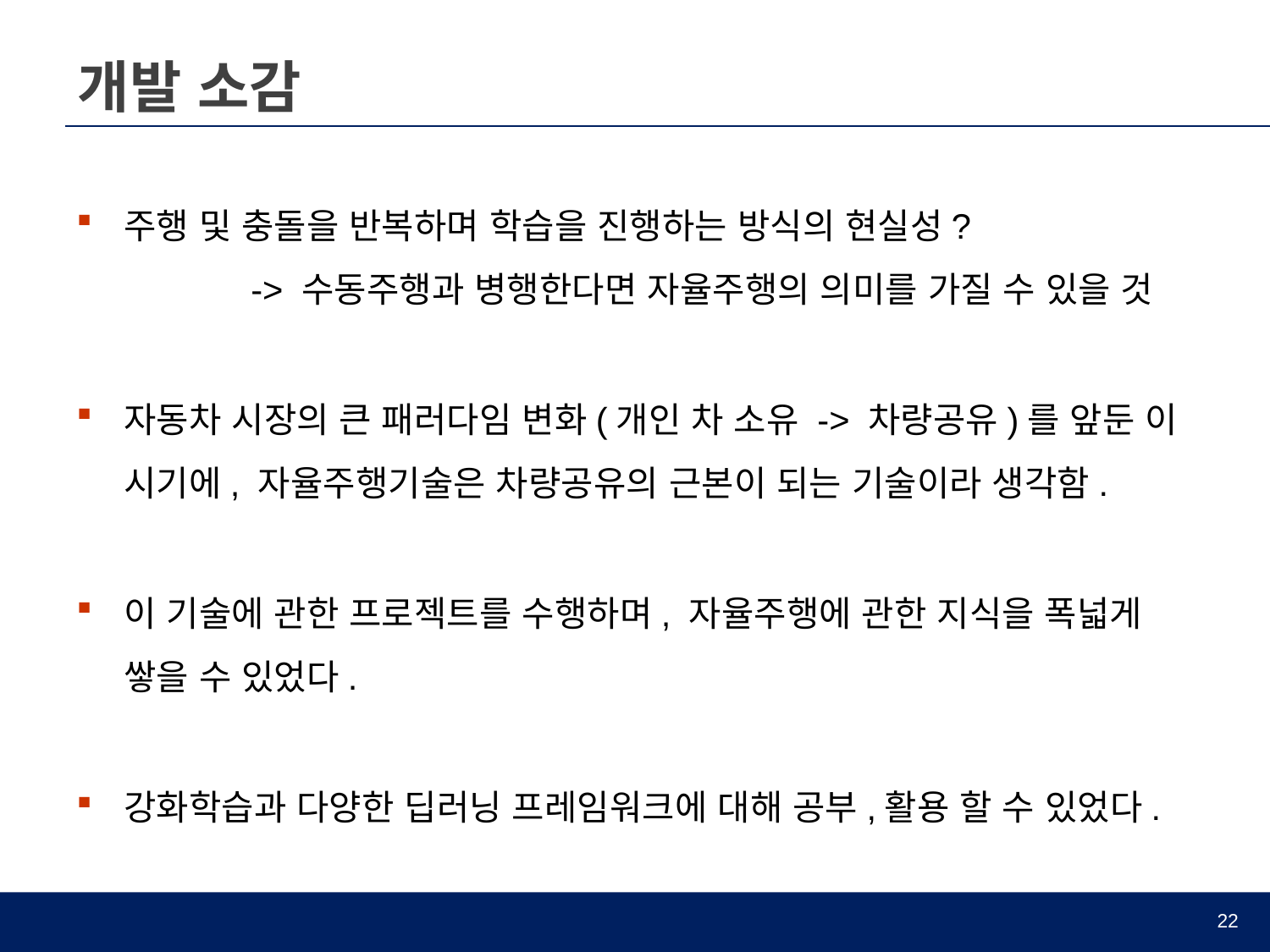

# 개발 소감
주행 및 충돌을 반복하며 학습을 진행하는 방식의 현실성?
	-> 수동주행과 병행한다면 자율주행의 의미를 가질 수 있을 것

자동차 시장의 큰 패러다임 변화(개인 차 소유 -> 차량공유)를 앞둔 이 시기에, 자율주행기술은 차량공유의 근본이 되는 기술이라 생각함.

이 기술에 관한 프로젝트를 수행하며, 자율주행에 관한 지식을 폭넓게 쌓을 수 있었다.

강화학습과 다양한 딥러닝 프레임워크에 대해 공부,활용 할 수 있었다.

22